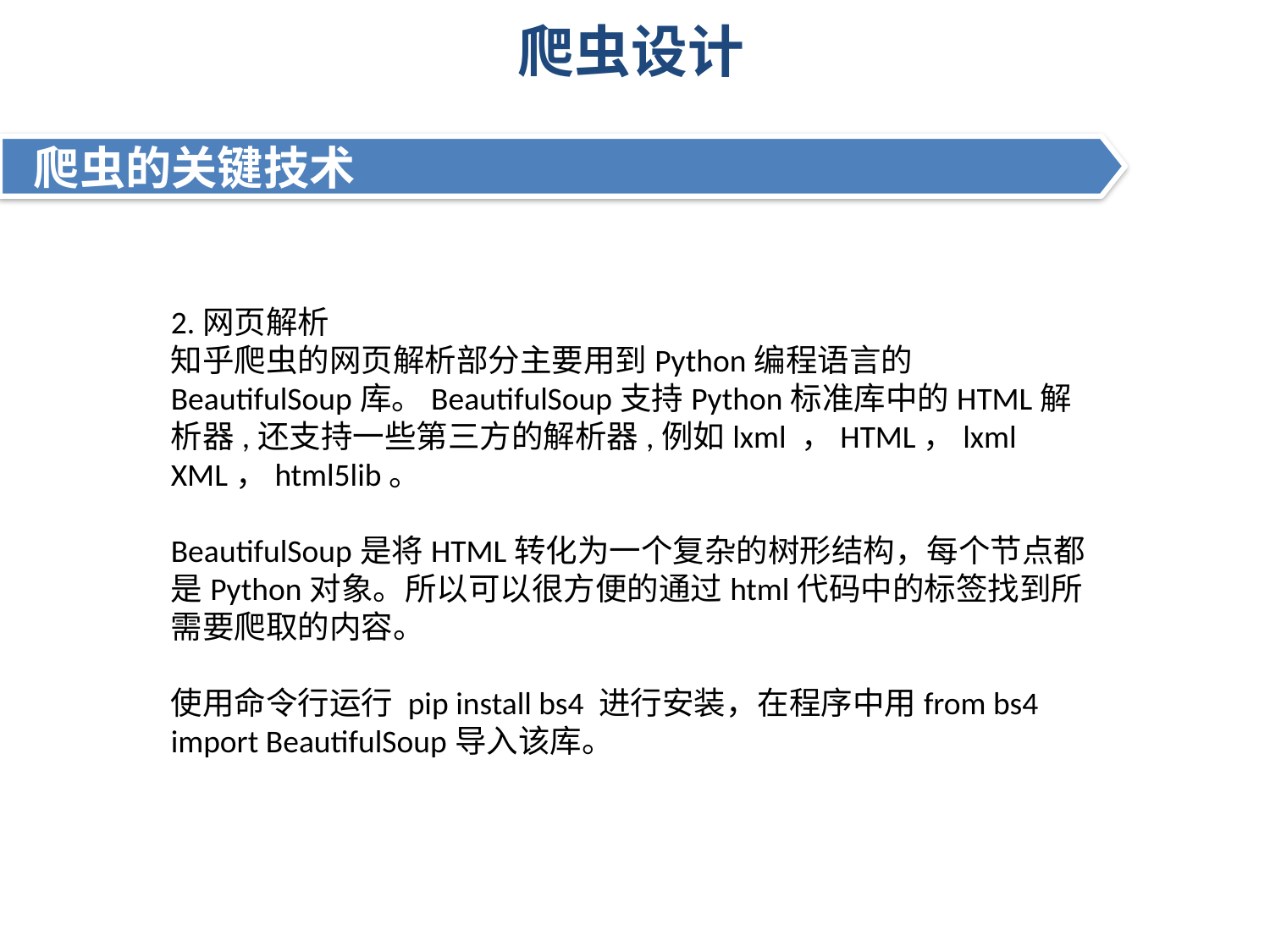

# 爬虫设计
 爬虫的关键技术
2.网页解析
知乎爬虫的网页解析部分主要用到Python编程语言的BeautifulSoup库。BeautifulSoup支持Python标准库中的HTML解析器,还支持一些第三方的解析器,例如lxml ，HTML，lxml XML，html5lib。

BeautifulSoup是将HTML转化为一个复杂的树形结构，每个节点都是Python对象。所以可以很方便的通过html代码中的标签找到所需要爬取的内容。

使用命令行运行 pip install bs4 进行安装，在程序中用from bs4 import BeautifulSoup导入该库。
9